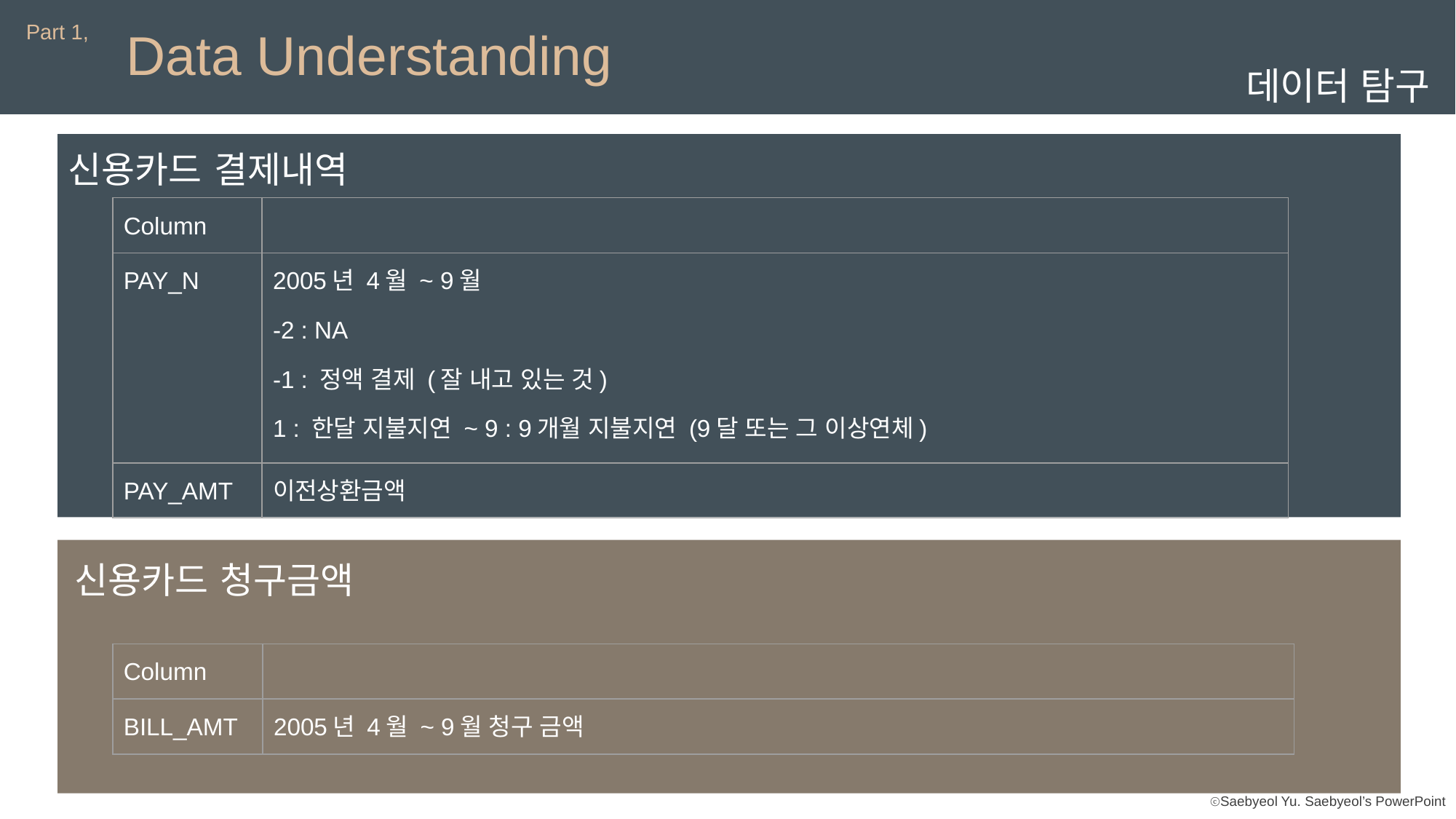

Part 1,
Data Understanding
데이터 탐구

신용카드 결제내역
| Column |  |
| --- | --- |
| PAY\_N | 2005년 4월 ~ 9월 -2 : NA -1 : 정액 결제 (잘 내고 있는 것) 1 : 한달 지불지연 ~ 9 : 9개월 지불지연 (9달 또는 그 이상연체) |
| PAY\_AMT | 이전상환금액 |

신용카드 청구금액

| Column |  |
| --- | --- |
| BILL\_AMT | 2005년 4월 ~ 9월 청구 금액 |